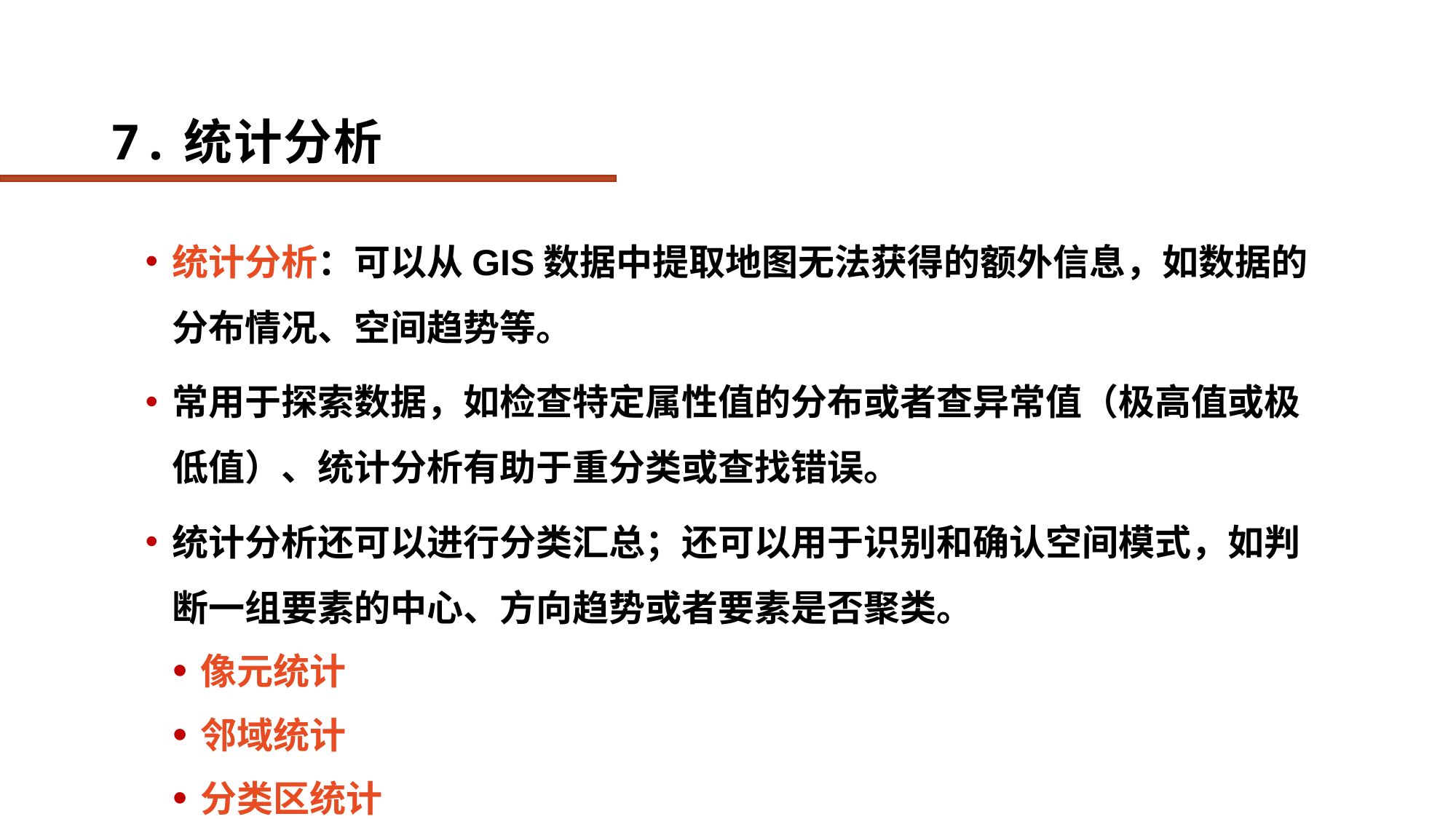

# 7.统计分析
统计分析：可以从GIS数据中提取地图无法获得的额外信息，如数据的分布情况、空间趋势等。
常用于探索数据，如检查特定属性值的分布或者查异常值（极高值或极低值）、统计分析有助于重分类或查找错误。
统计分析还可以进行分类汇总；还可以用于识别和确认空间模式，如判断一组要素的中心、方向趋势或者要素是否聚类。
像元统计
邻域统计
分类区统计